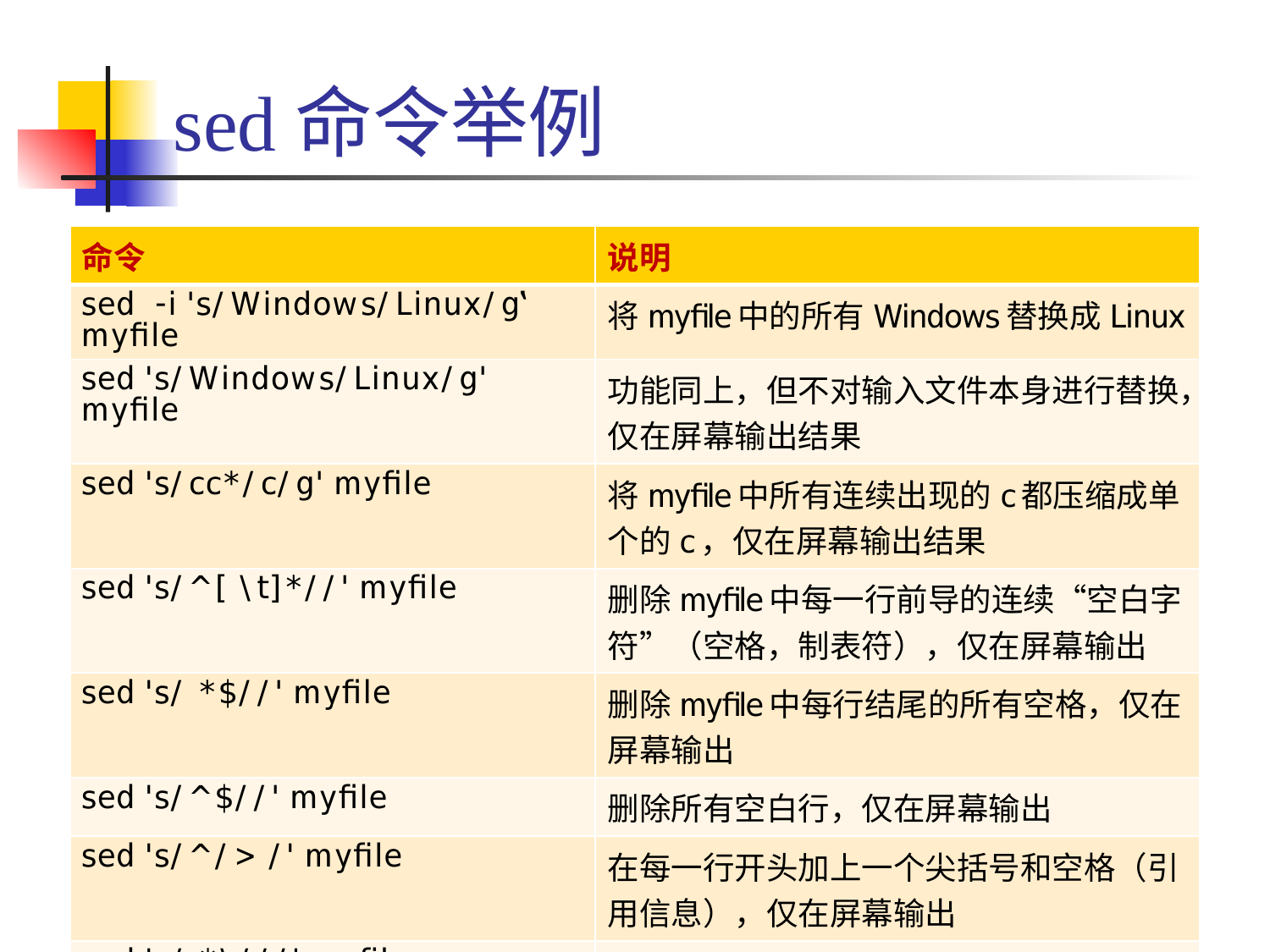

# sed命令举例
| 命令 | 说明 |
| --- | --- |
| sed -i 's/Windows/Linux/g‘ myfile | 将myfile中的所有Windows替换成Linux |
| sed 's/Windows/Linux/g' myfile | 功能同上，但不对输入文件本身进行替换，仅在屏幕输出结果 |
| sed 's/cc\*/c/g' myfile | 将myfile中所有连续出现的c都压缩成单个的c，仅在屏幕输出结果 |
| sed 's/^[ \t]\*//' myfile | 删除myfile中每一行前导的连续“空白字符”（空格，制表符），仅在屏幕输出 |
| sed 's/ \*$//' myfile | 删除myfile中每行结尾的所有空格，仅在屏幕输出 |
| sed 's/^$//' myfile | 删除所有空白行，仅在屏幕输出 |
| sed 's/^/> /' myfile | 在每一行开头加上一个尖括号和空格（引用信息），仅在屏幕输出 |
| sed 's/.\*\///' myfile | 删除路径前缀，仅在屏幕输出 |